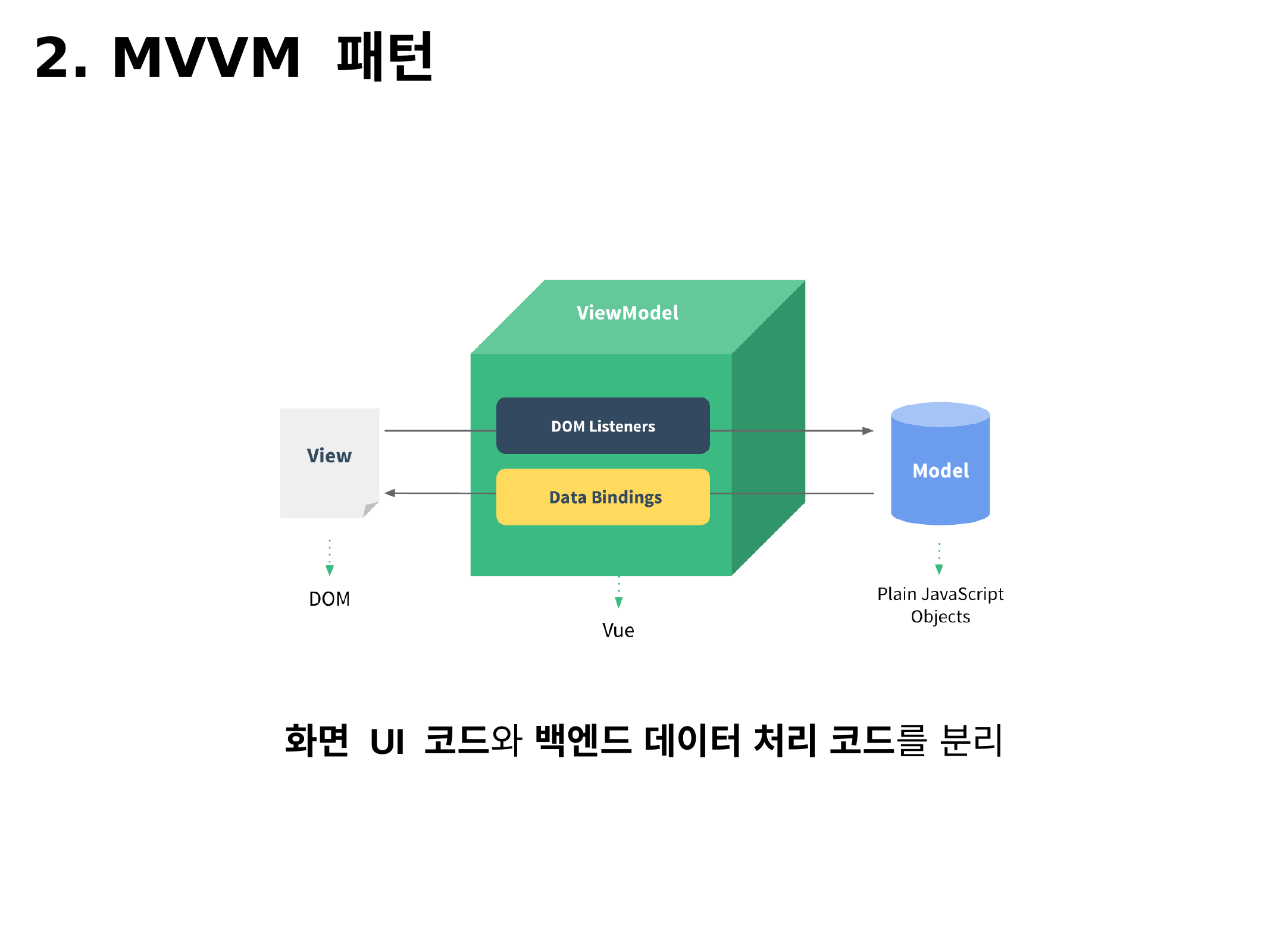

2. MVVM 패턴

화면 UI 코드와 백엔드 데이터 처리 코드를 분리
²018.0².²0
%P JU! 7VF.KT 0QFO 4FNJOBS